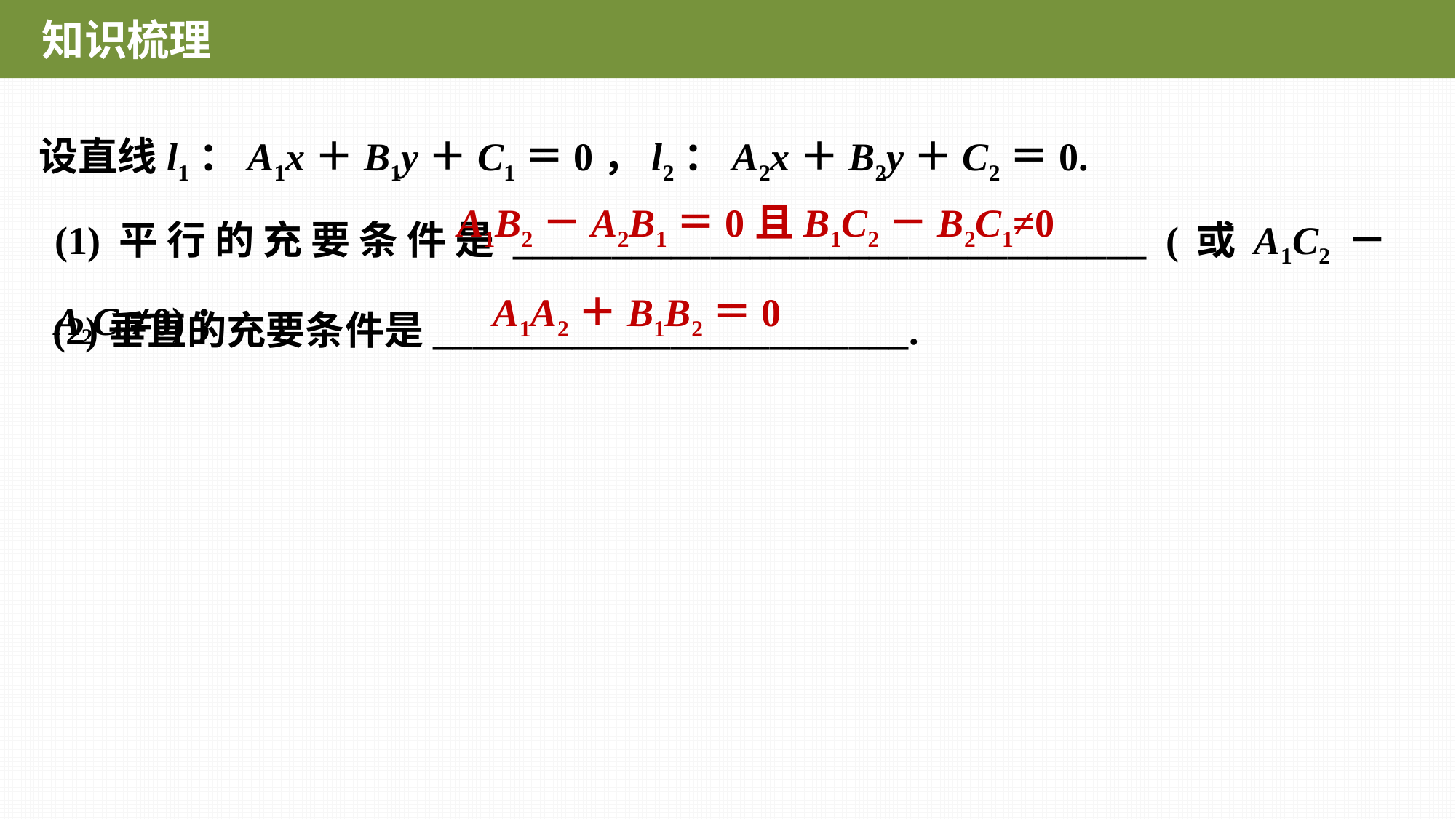

知识梳理
设直线l1：A1x＋B1y＋C1＝0，l2：A2x＋B2y＋C2＝0.
(1)平行的充要条件是________________________________ (或A1C2－A2C1≠0)；
A1B2－A2B1＝0且B1C2－B2C1≠0
(2)垂直的充要条件是________________________.
A1A2＋B1B2＝0